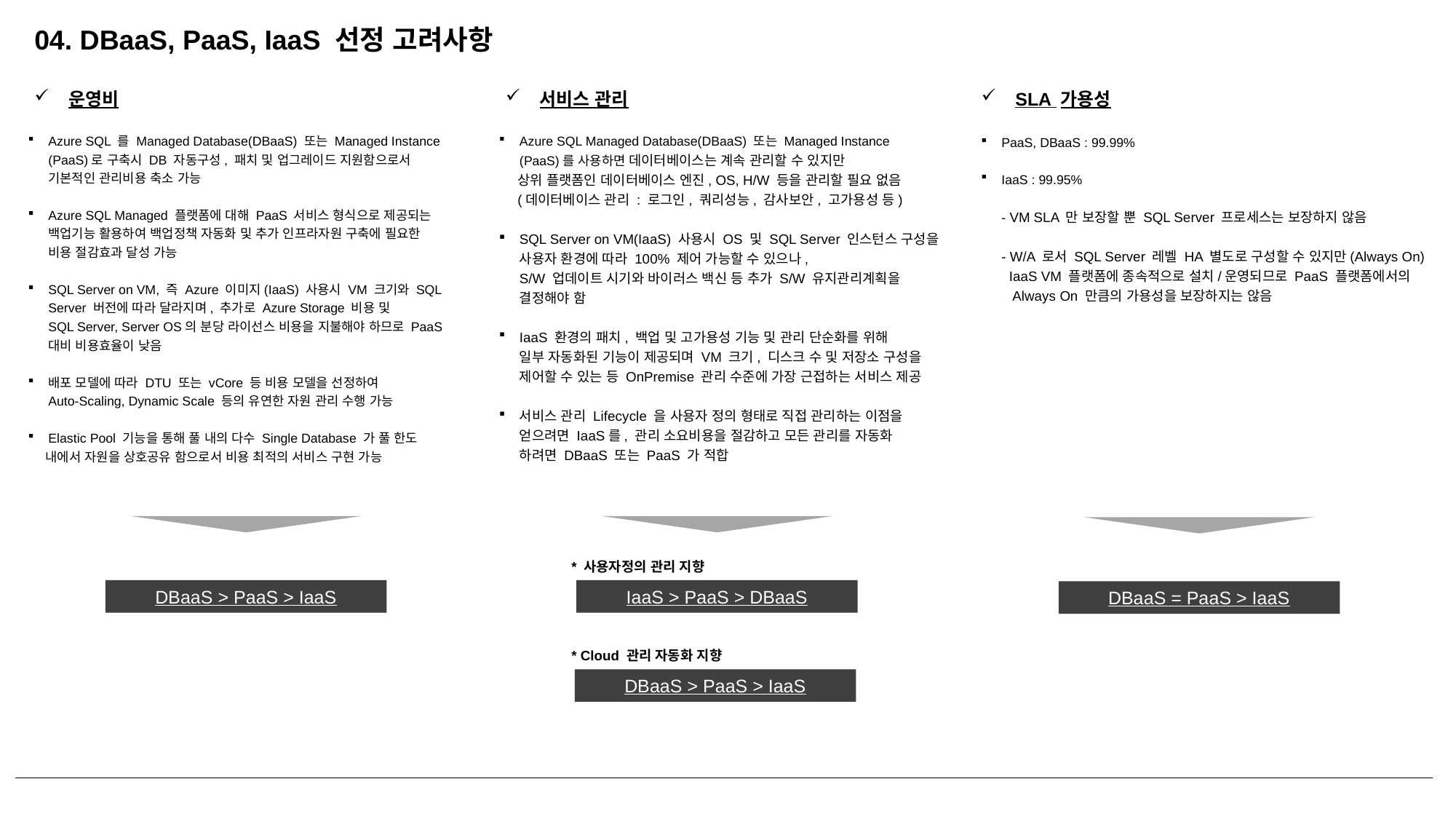

04. DBaaS, PaaS, IaaS 선정 고려사항
SLA 가용성
운영비
서비스 관리
Azure SQL 를 Managed Database(DBaaS) 또는 Managed Instance
(PaaS)로 구축시 DB 자동구성, 패치 및 업그레이드 지원함으로서
기본적인 관리비용 축소 가능

Azure SQL Managed 플랫폼에 대해 PaaS 서비스 형식으로 제공되는
백업기능 활용하여 백업정책 자동화 및 추가 인프라자원 구축에 필요한
비용 절감효과 달성 가능

SQL Server on VM, 즉 Azure 이미지(IaaS) 사용시 VM 크기와 SQL
Server 버전에 따라 달라지며, 추가로 Azure Storage 비용 및
SQL Server, Server OS의 분당 라이선스 비용을 지불해야 하므로 PaaS
대비 비용효율이 낮음

배포 모델에 따라 DTU 또는 vCore 등 비용 모델을 선정하여
Auto-Scaling, Dynamic Scale 등의 유연한 자원 관리 수행 가능

Elastic Pool 기능을 통해 풀 내의 다수 Single Database 가 풀 한도
    내에서 자원을 상호공유 함으로서 비용 최적의 서비스 구현 가능
Azure SQL Managed Database(DBaaS) 또는 Managed Instance
(PaaS)를 사용하면 데이터베이스는 계속 관리할 수 있지만
    상위 플랫폼인 데이터베이스 엔진, OS, H/W 등을 관리할 필요 없음
    (데이터베이스 관리 : 로그인, 쿼리성능, 감사보안, 고가용성 등)

SQL Server on VM(IaaS) 사용시 OS 및 SQL Server 인스턴스 구성을 사용자 환경에 따라 100% 제어 가능할 수 있으나,
S/W 업데이트 시기와 바이러스 백신 등 추가 S/W 유지관리계획을
결정해야 함

IaaS 환경의 패치, 백업 및 고가용성 기능 및 관리 단순화를 위해
일부 자동화된 기능이 제공되며 VM 크기, 디스크 수 및 저장소 구성을 제어할 수 있는 등 OnPremise 관리 수준에 가장 근접하는 서비스 제공

서비스 관리 Lifecycle 을 사용자 정의 형태로 직접 관리하는 이점을
얻으려면 IaaS를, 관리 소요비용을 절감하고 모든 관리를 자동화
하려면 DBaaS 또는 PaaS 가 적합
PaaS, DBaaS : 99.99%

IaaS : 99.95%
- VM SLA 만 보장할 뿐 SQL Server 프로세스는 보장하지 않음
- W/A 로서 SQL Server 레벨 HA 별도로 구성할 수 있지만(Always On)
  IaaS VM 플랫폼에 종속적으로 설치/운영되므로 PaaS 플랫폼에서의
  Always On 만큼의 가용성을 보장하지는 않음

* 사용자정의 관리 지향
DBaaS > PaaS > IaaS
IaaS > PaaS > DBaaS
DBaaS = PaaS > IaaS
* Cloud 관리 자동화 지향
DBaaS > PaaS > IaaS